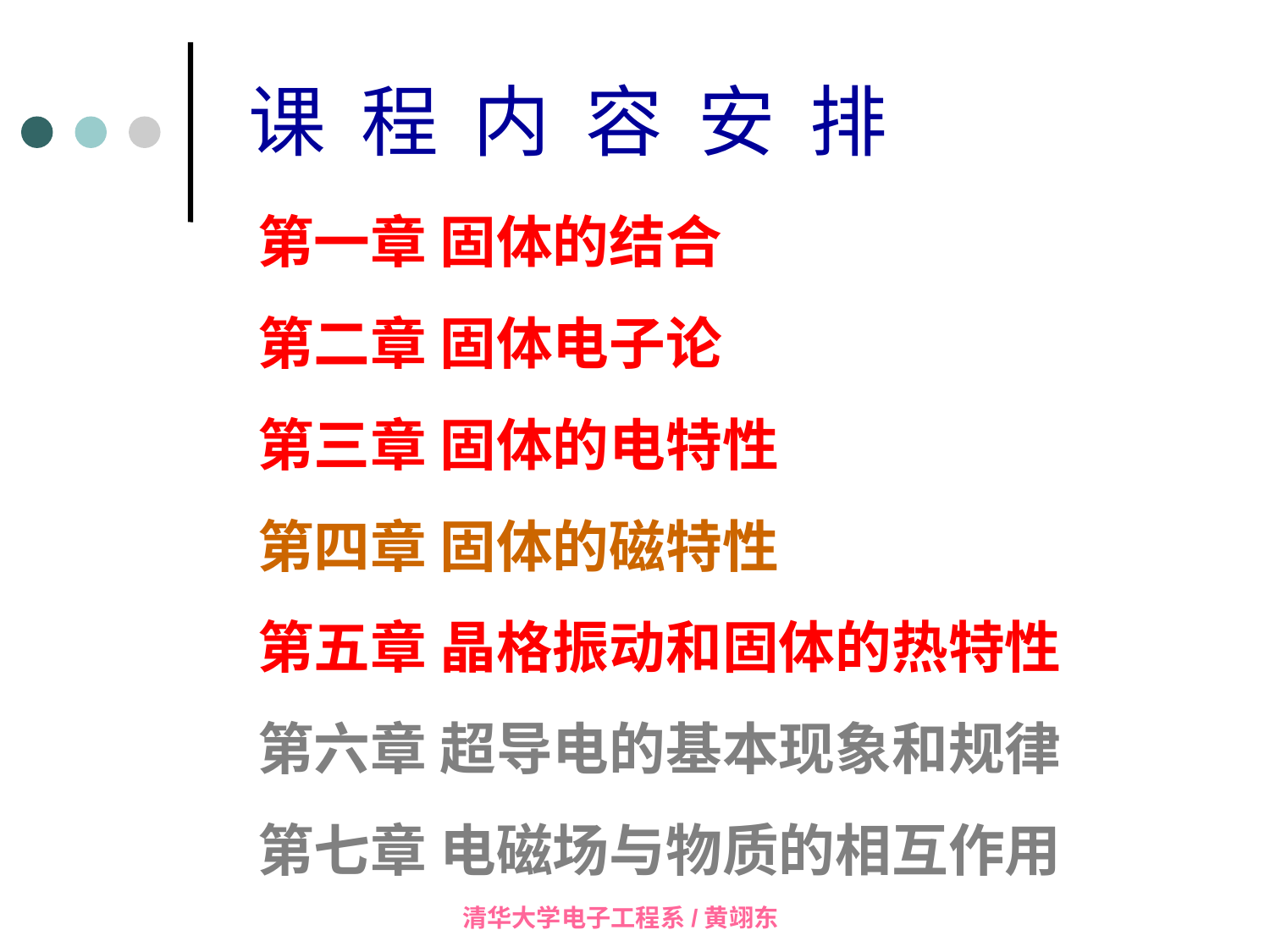

课  程  内  容  安  排
第一章 固体的结合
第二章 固体电子论
第三章 固体的电特性
第四章 固体的磁特性
第五章 晶格振动和固体的热特性
第六章 超导电的基本现象和规律
第七章 电磁场与物质的相互作用